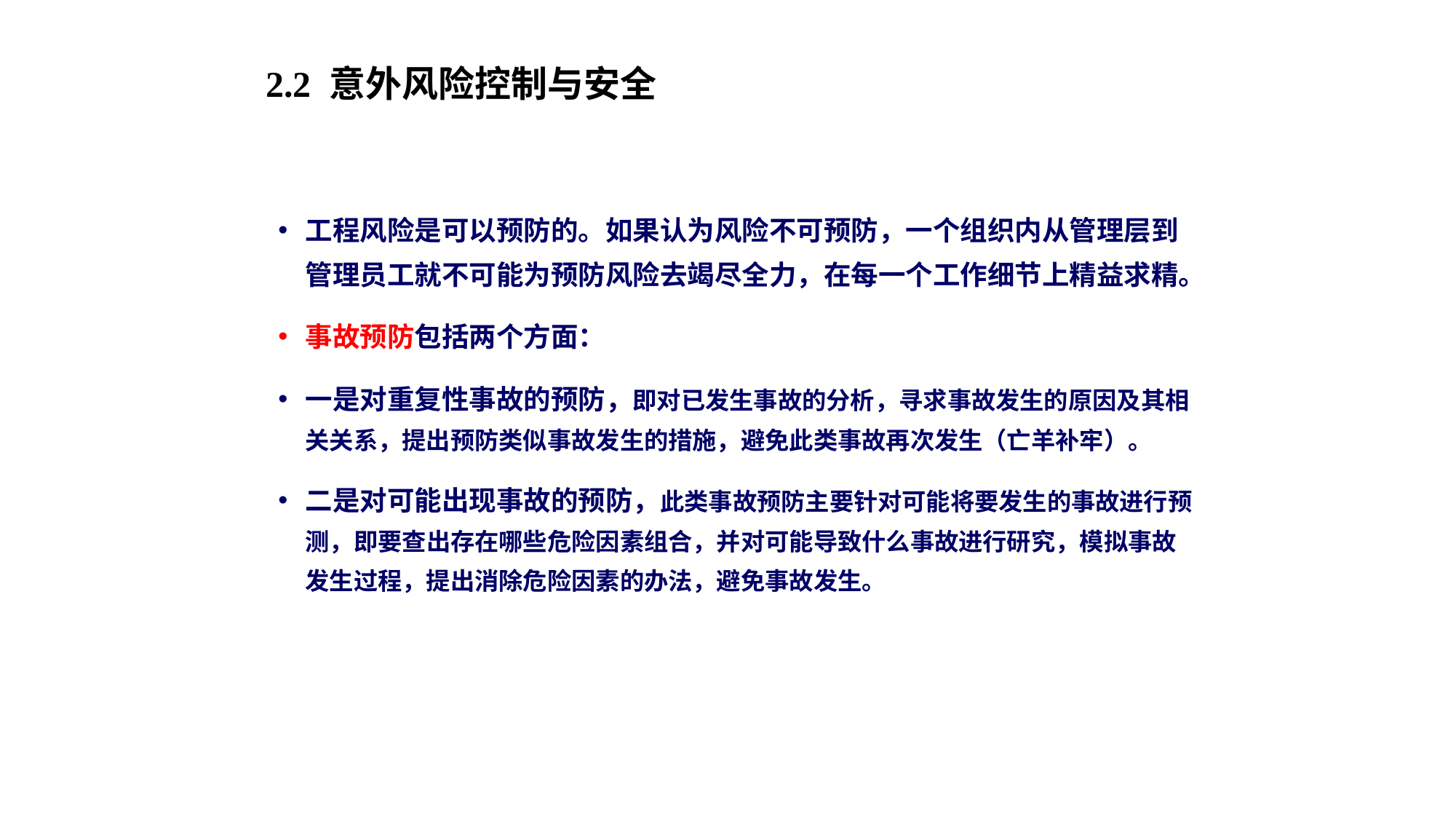

# 2.2 意外风险控制与安全
工程风险是可以预防的。如果认为风险不可预防，一个组织内从管理层到管理员工就不可能为预防风险去竭尽全力，在每一个工作细节上精益求精。
事故预防包括两个方面：
一是对重复性事故的预防，即对已发生事故的分析，寻求事故发生的原因及其相关关系，提出预防类似事故发生的措施，避免此类事故再次发生（亡羊补牢）。
二是对可能出现事故的预防，此类事故预防主要针对可能将要发生的事故进行预测，即要查出存在哪些危险因素组合，并对可能导致什么事故进行研究，模拟事故发生过程，提出消除危险因素的办法，避免事故发生。